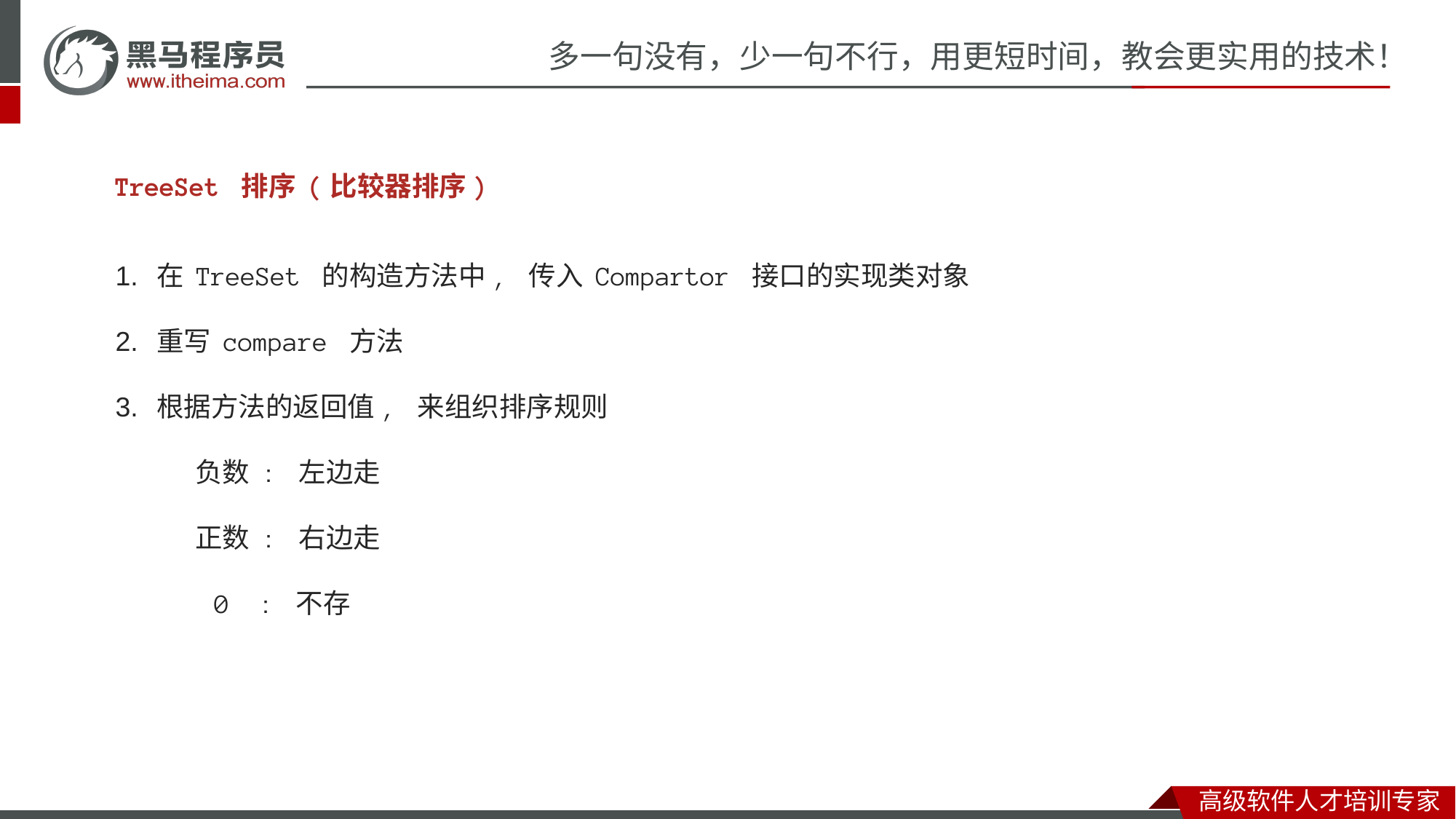

TreeSet 排序 (比较器排序)
在 TreeSet 的构造方法中, 传入 Compartor 接口的实现类对象
重写 compare 方法
根据方法的返回值, 来组织排序规则
   负数 : 左边走
   正数 : 右边走
   0  : 不存